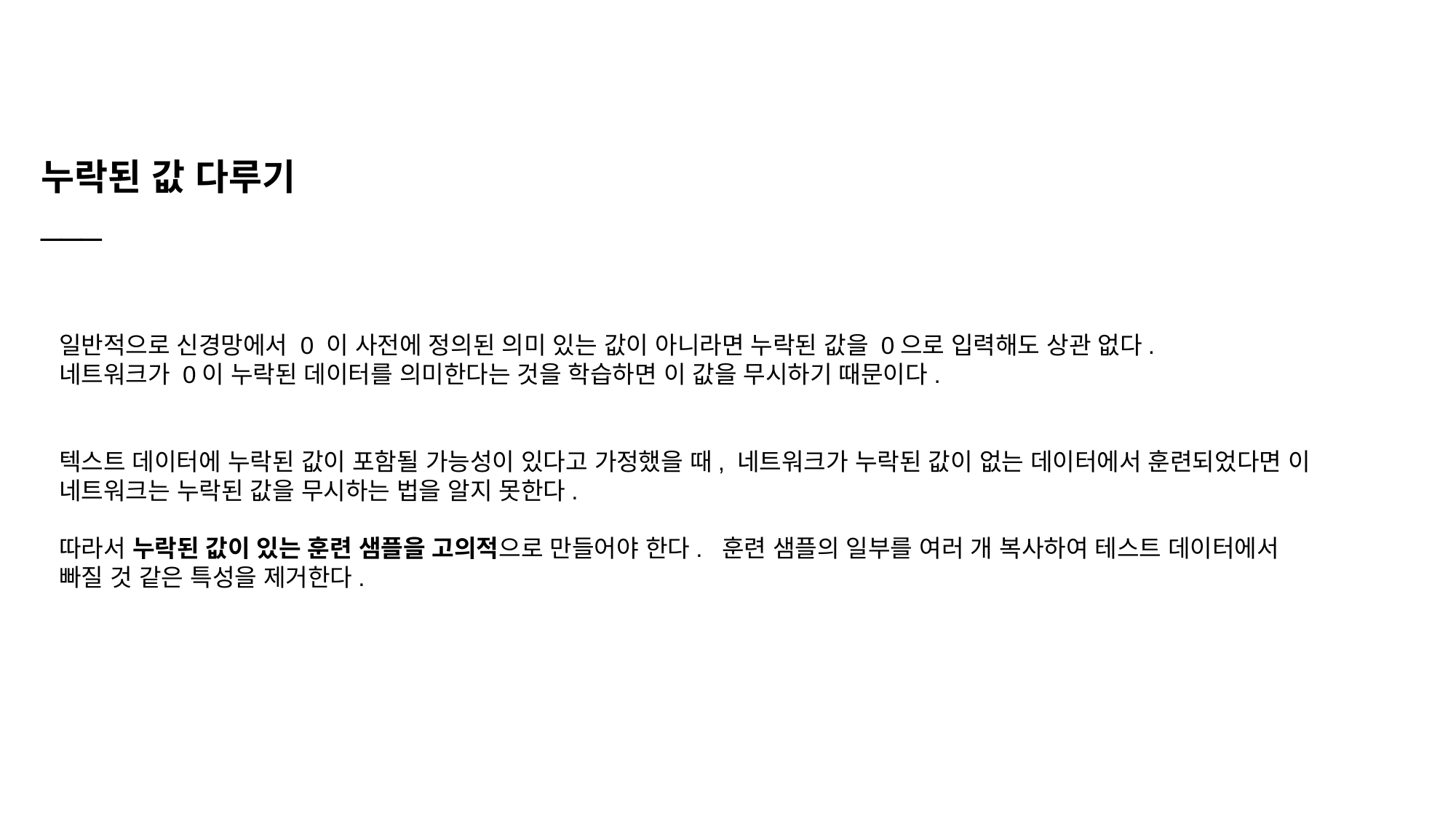

누락된 값 다루기
___
일반적으로 신경망에서 0 이 사전에 정의된 의미 있는 값이 아니라면 누락된 값을 0으로 입력해도 상관 없다.
네트워크가 0이 누락된 데이터를 의미한다는 것을 학습하면 이 값을 무시하기 때문이다.

텍스트 데이터에 누락된 값이 포함될 가능성이 있다고 가정했을 때, 네트워크가 누락된 값이 없는 데이터에서 훈련되었다면 이 네트워크는 누락된 값을 무시하는 법을 알지 못한다.

따라서 누락된 값이 있는 훈련 샘플을 고의적으로 만들어야 한다.  훈련 샘플의 일부를 여러 개 복사하여 테스트 데이터에서 빠질 것 같은 특성을 제거한다.